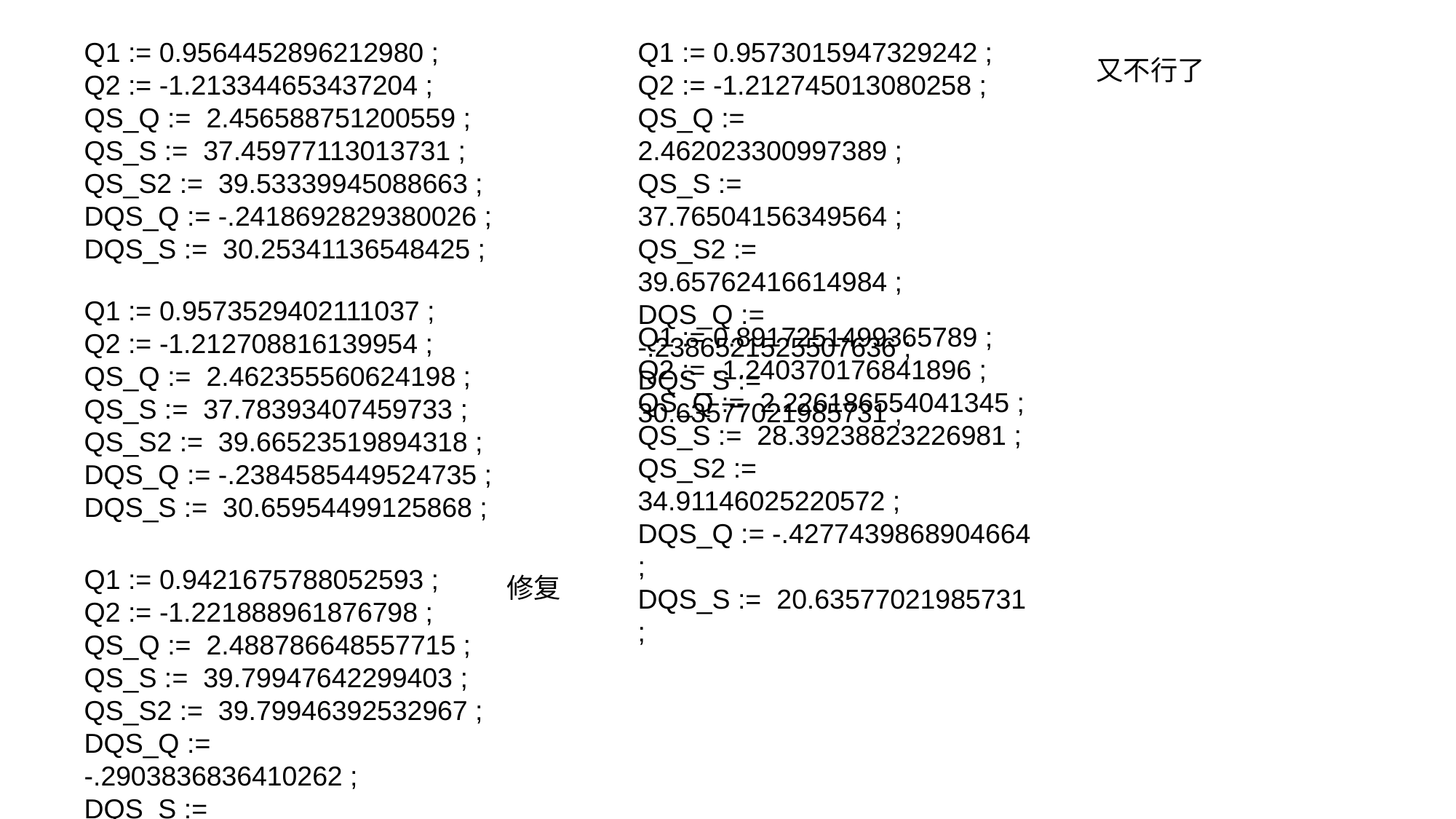

Q1 := 0.9573015947329242 ;
Q2 := -1.212745013080258 ;
QS_Q :=  2.462023300997389 ;
QS_S :=  37.76504156349564 ;
QS_S2 :=  39.65762416614984 ;
DQS_Q := -.2386521525507636 ;
DQS_S :=  30.63577021985731 ;
Q1 := 0.9564452896212980 ;
Q2 := -1.213344653437204 ;
QS_Q :=  2.456588751200559 ;
QS_S :=  37.45977113013731 ;
QS_S2 :=  39.53339945088663 ;
DQS_Q := -.2418692829380026 ;
DQS_S :=  30.25341136548425 ;
又不行了
Q1 := 0.9573529402111037 ;
Q2 := -1.212708816139954 ;
QS_Q :=  2.462355560624198 ;
QS_S :=  37.78393407459733 ;
QS_S2 :=  39.66523519894318 ;
DQS_Q := -.2384585449524735 ;
DQS_S :=  30.65954499125868 ;
Q1 := 0.8917251499365789 ;
Q2 := -1.240370176841896 ;
QS_Q :=  2.226186554041345 ;
QS_S :=  28.39238823226981 ;
QS_S2 :=  34.91146025220572 ;
DQS_Q := -.4277439868904664 ;
DQS_S :=  20.63577021985731 ;
Q1 := 0.9421675788052593 ;
Q2 := -1.221888961876798 ;
QS_Q :=  2.488786648557715 ;
QS_S :=  39.79947642299403 ;
QS_S2 :=  39.79946392532967 ;
DQS_Q := -.2903836836410262 ;
DQS_S :=  34.63577021985731 ;
修复